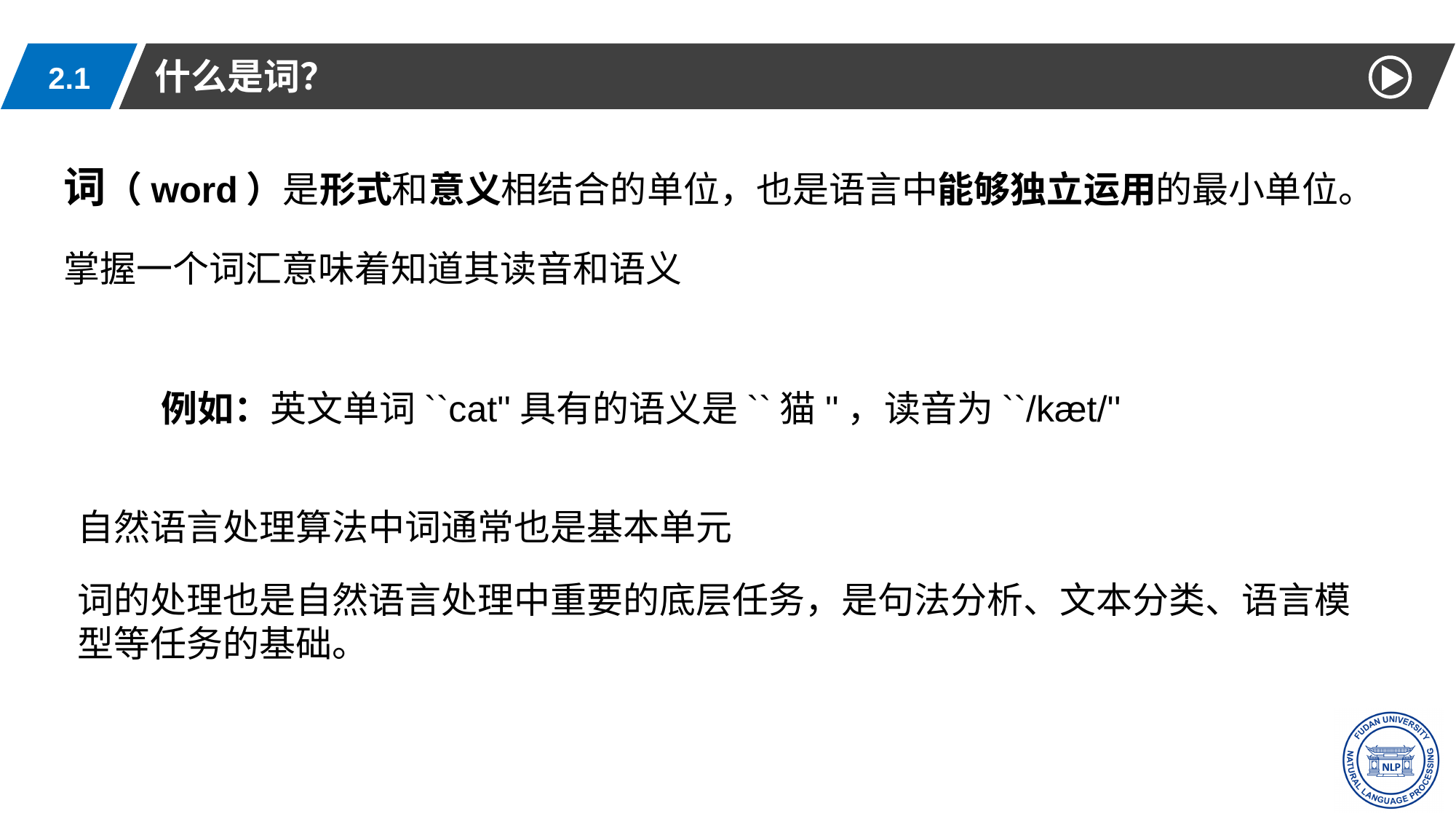

什么是词？
2.1

词（word）是形式和意义相结合的单位，也是语言中能够独立运用的最小单位。
掌握一个词汇意味着知道其读音和语义
例如：英文单词``cat''具有的语义是``猫''，读音为``/kæt/''
自然语言处理算法中词通常也是基本单元
词的处理也是自然语言处理中重要的底层任务，是句法分析、文本分类、语言模型等任务的基础。
4